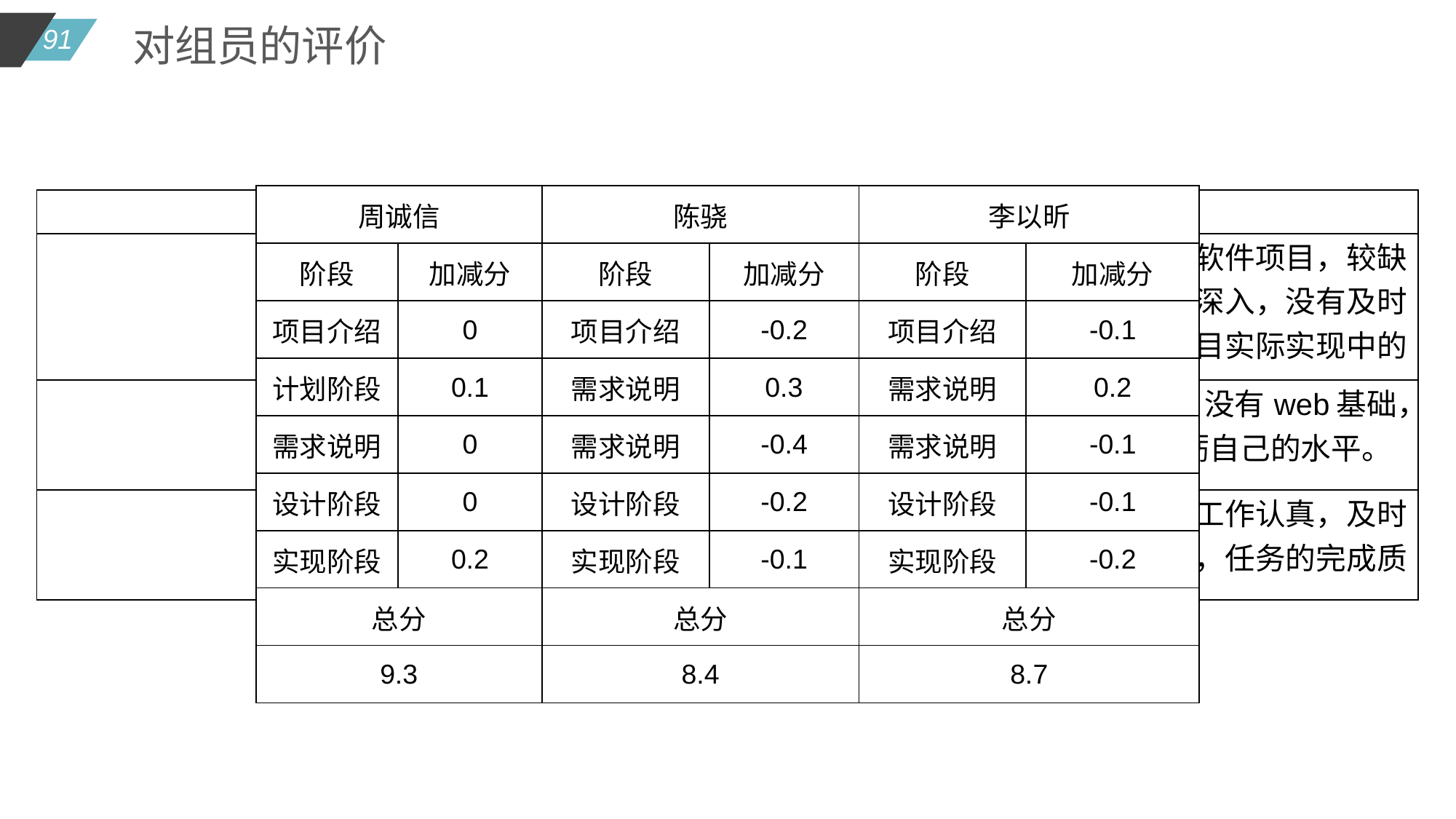

对组员的评价
| 周诚信 |  | 陈骁 |  | 李以昕 |  |
| --- | --- | --- | --- | --- | --- |
| 阶段 | 加减分 | 阶段 | 加减分 | 阶段 | 加减分 |
| 项目介绍 | 0 | 项目介绍 | -0.2 | 项目介绍 | -0.1 |
| 计划阶段 | 0.1 | 需求说明 | 0.3 | 需求说明 | 0.2 |
| 需求说明 | 0 | 需求说明 | -0.4 | 需求说明 | -0.1 |
| 设计阶段 | 0 | 设计阶段 | -0.2 | 设计阶段 | -0.1 |
| 实现阶段 | 0.2 | 实现阶段 | -0.1 | 实现阶段 | -0.2 |
| 总分 |  | 总分 |  | 总分 |  |
| 9.3 |  | 8.4 |  | 8.7 |  |
| 成员 | 评价 |
| --- | --- |
| 周诚信 | 项目经理，第一次开发一个完整的软件项目，较缺乏经验，对项目的可行性研究不够深入，没有及时发现项目中的诸多大坑，导致了项目实际实现中的层层问题 |
| 李以昕 | 项目开发组成员，积极参与项目，没有web基础，开发能力稍有欠缺，应该多加磨砺自己的水平。 |
| 陈骁 | 项目开发组成员，积极参与项目，工作认真，及时完成任务。但是审美水平有待提高，任务的完成质量较差。 |